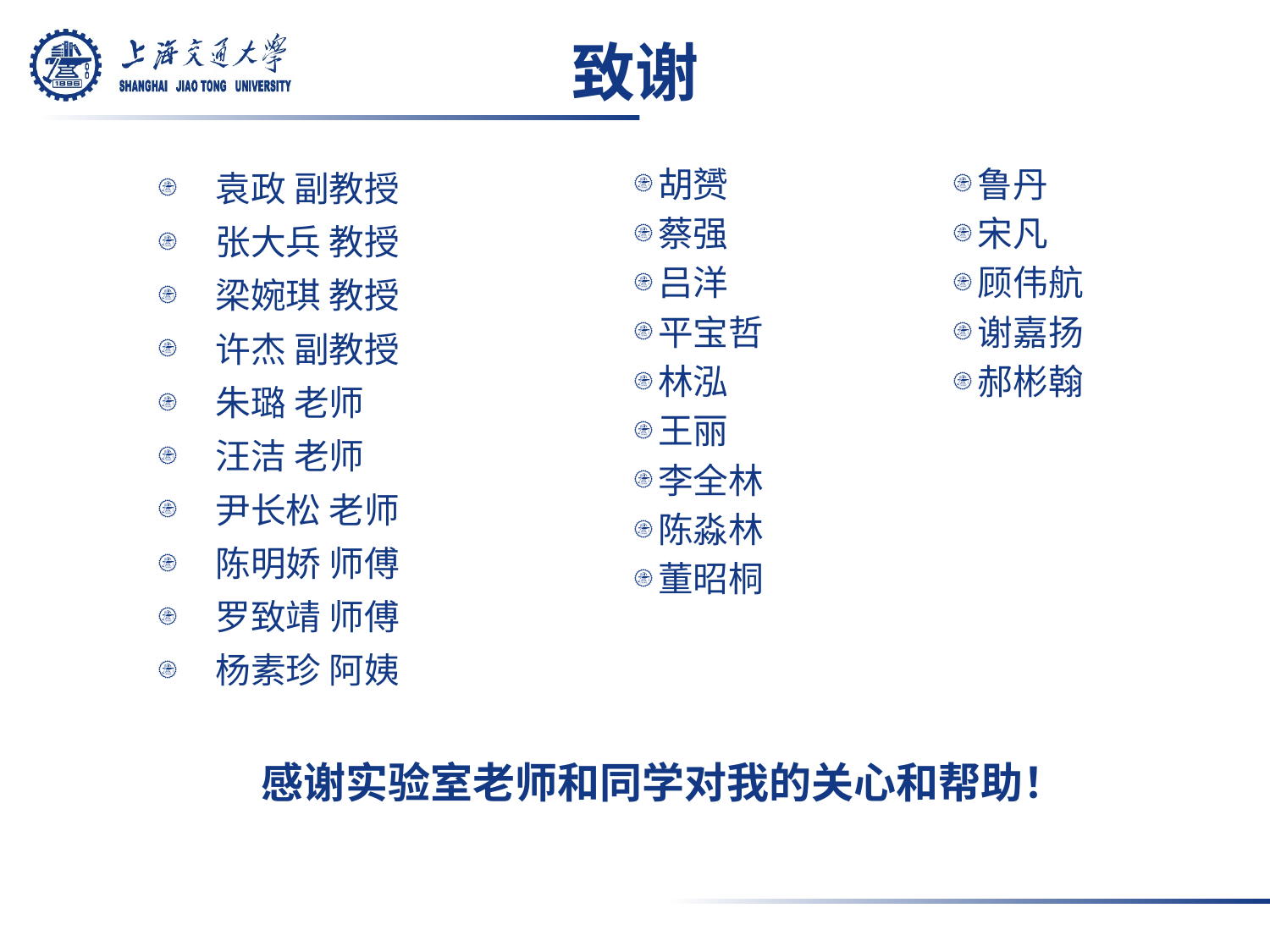

# 致谢
胡赟
蔡强
吕洋
平宝哲
林泓
王丽
李全林
陈淼林
董昭桐
鲁丹
宋凡
顾伟航
谢嘉扬
郝彬翰

袁政 副教授
张大兵 教授
梁婉琪 教授
许杰 副教授
朱璐 老师
汪洁 老师
尹长松 老师
陈明娇 师傅
罗致靖 师傅
杨素珍 阿姨
感谢实验室老师和同学对我的关心和帮助！